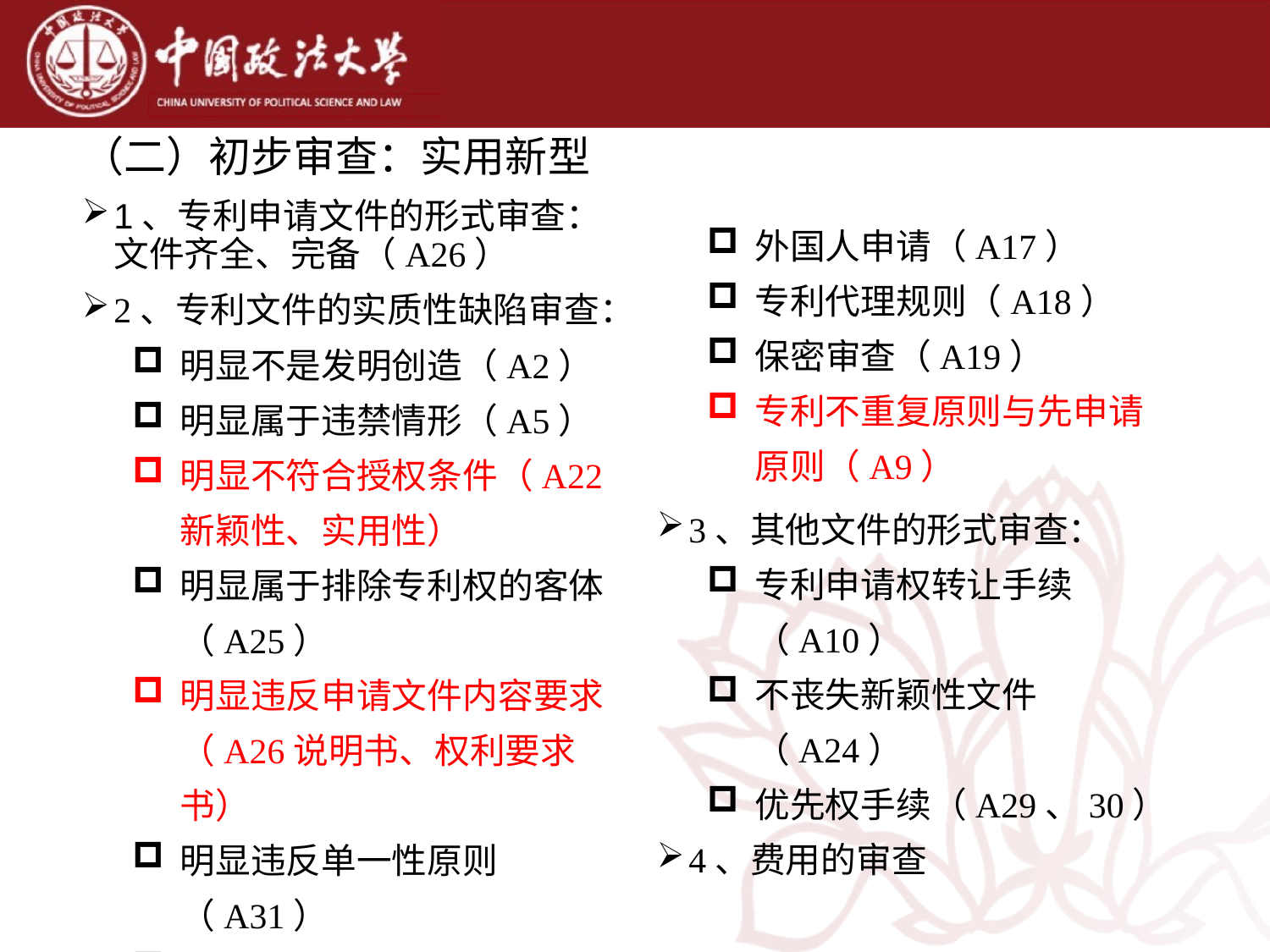

（二）初步审查：实用新型
1、专利申请文件的形式审查：文件齐全、完备（A26）
2、专利文件的实质性缺陷审查：
明显不是发明创造（A2）
明显属于违禁情形（A5）
明显不符合授权条件（A22新颖性、实用性）
明显属于排除专利权的客体（A25）
明显违反申请文件内容要求（A26说明书、权利要求书）
明显违反单一性原则（A31）
明显超范围修改申请（A33）
外国人申请（A17）
专利代理规则（A18）
保密审查（A19）
专利不重复原则与先申请原则（A9）
3、其他文件的形式审查：
专利申请权转让手续（A10）
不丧失新颖性文件（A24）
优先权手续（A29、30）
4、费用的审查